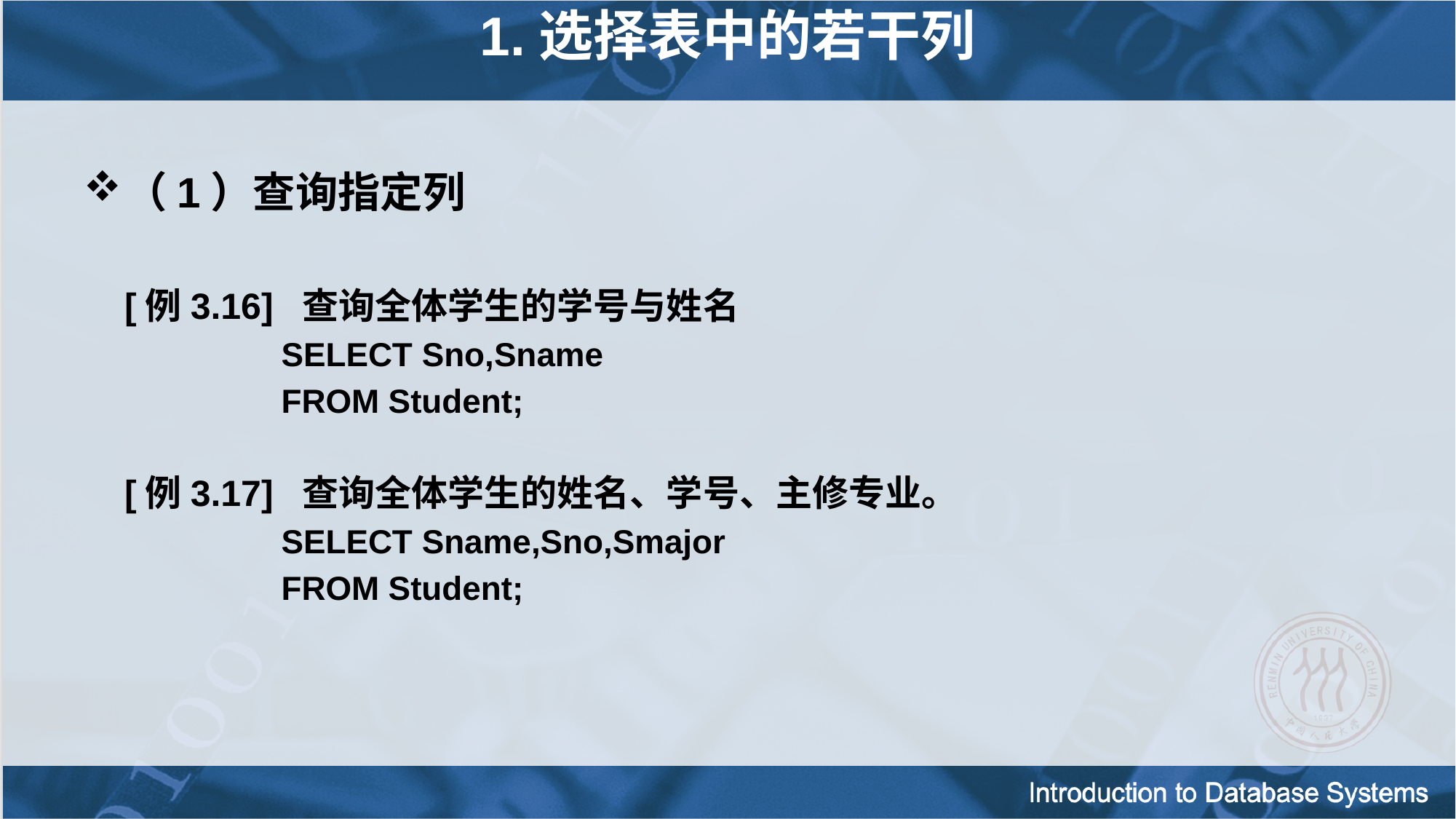

1.选择表中的若干列
（1）查询指定列

	[例3.16]  查询全体学生的学号与姓名
		SELECT Sno,Sname
		FROM Student;

	[例3.17]  查询全体学生的姓名、学号、主修专业。
		SELECT Sname,Sno,Smajor
		FROM Student;